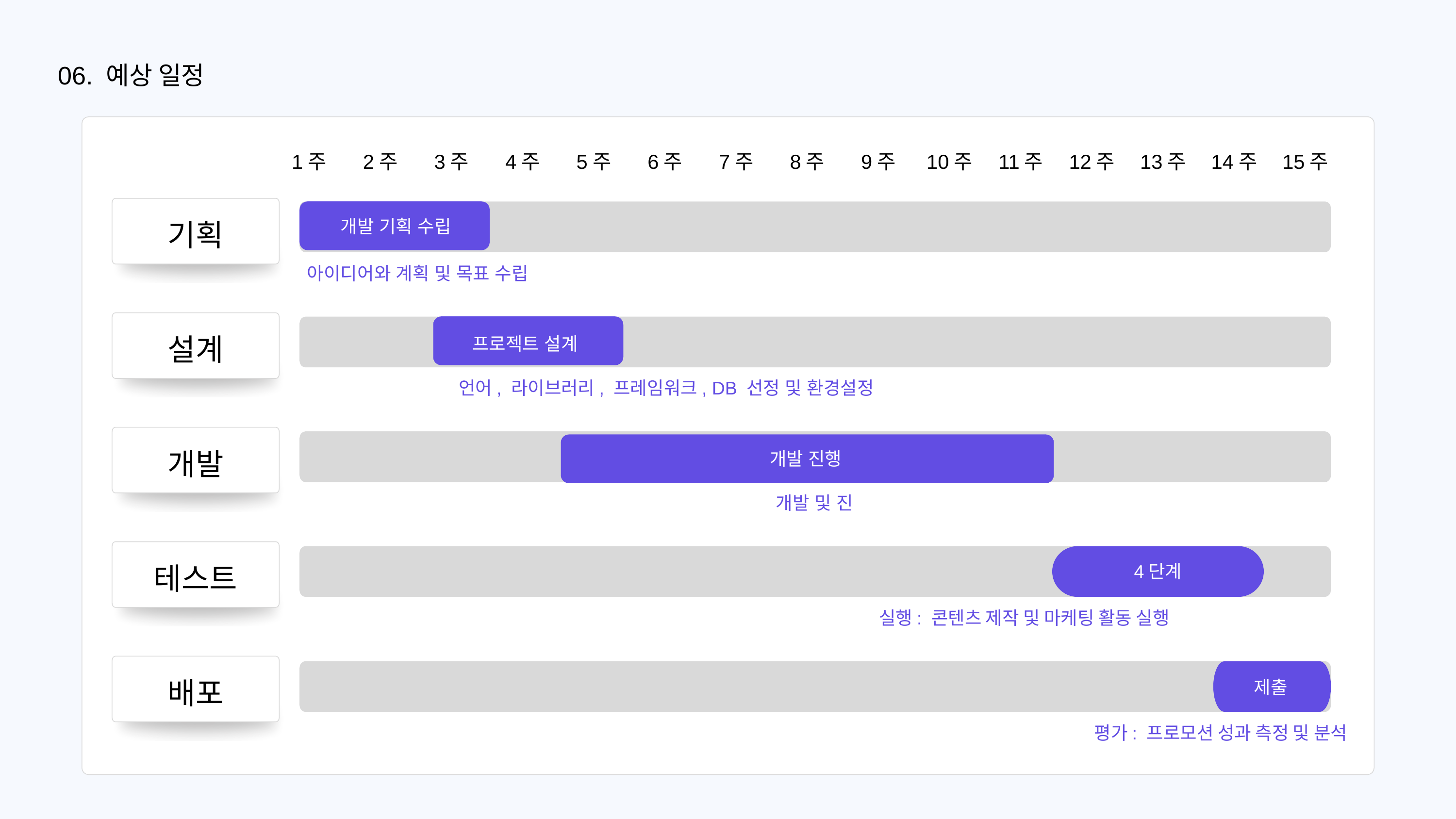

06. 예상 일정

1주
2주
3주
4주
5주
6주
7주
8주
9주
10주
11주
12주
13주
14주
15주

기획

개발 기획 수립
아이디어와 계획 및 목표 수립

설계

프로젝트 설계
언어, 라이브러리, 프레임워크, DB 선정 및 환경설정

개발

개발 진행
개발 및 진

테스트

4단계
실행: 콘텐츠 제작 및 마케팅 활동 실행

배포

제출
평가: 프로모션 성과 측정 및 분석